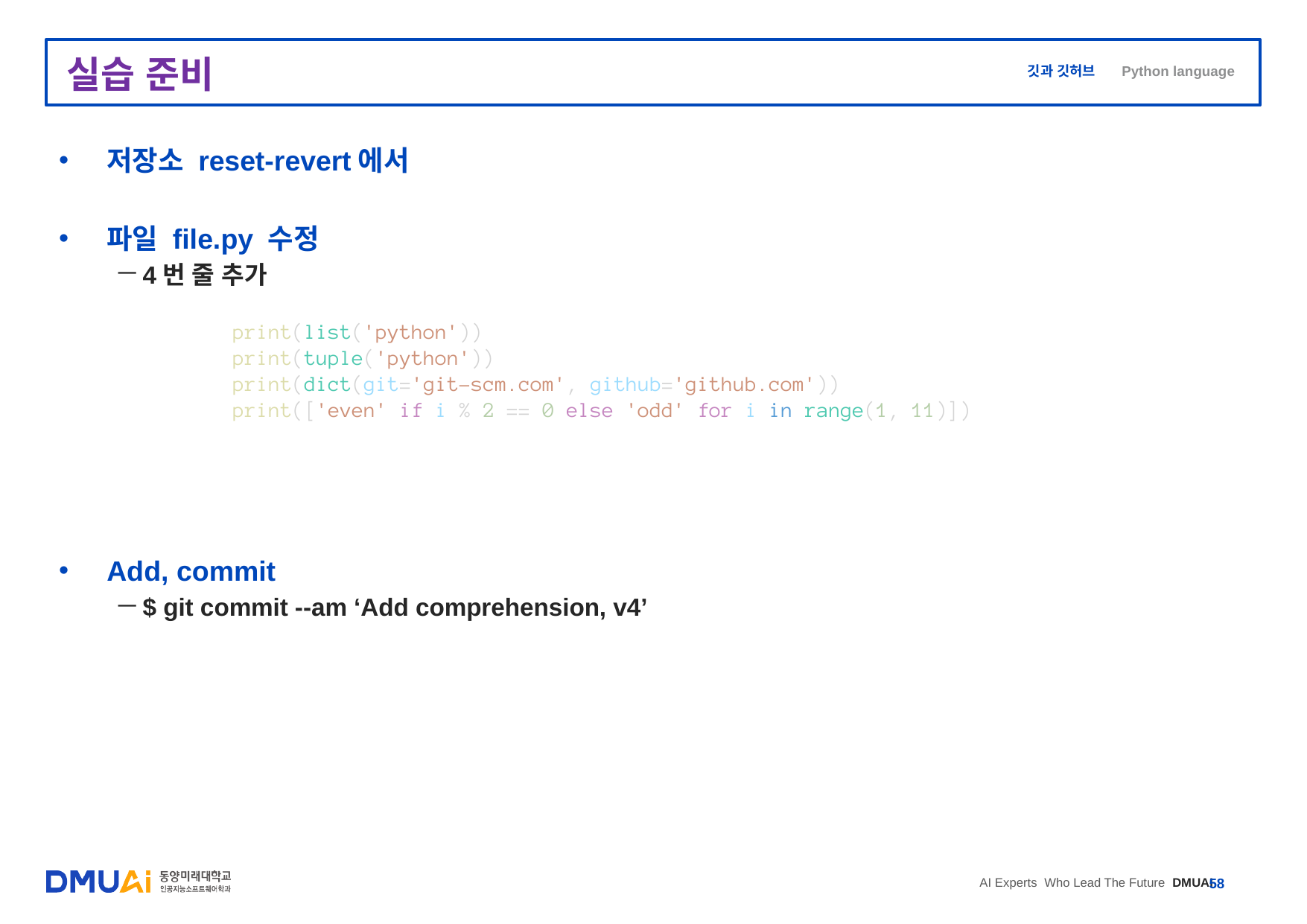

# 실습 준비
저장소 reset-revert에서

파일 file.py 수정
4번 줄 추가

Add, commit
$ git commit --am ‘Add comprehension, v4’

print(list('python'))
print(tuple('python'))
print(dict(git='git-scm.com', github='github.com'))
print(['even' if i % 2 == 0 else 'odd' for i in range(1, 11)])